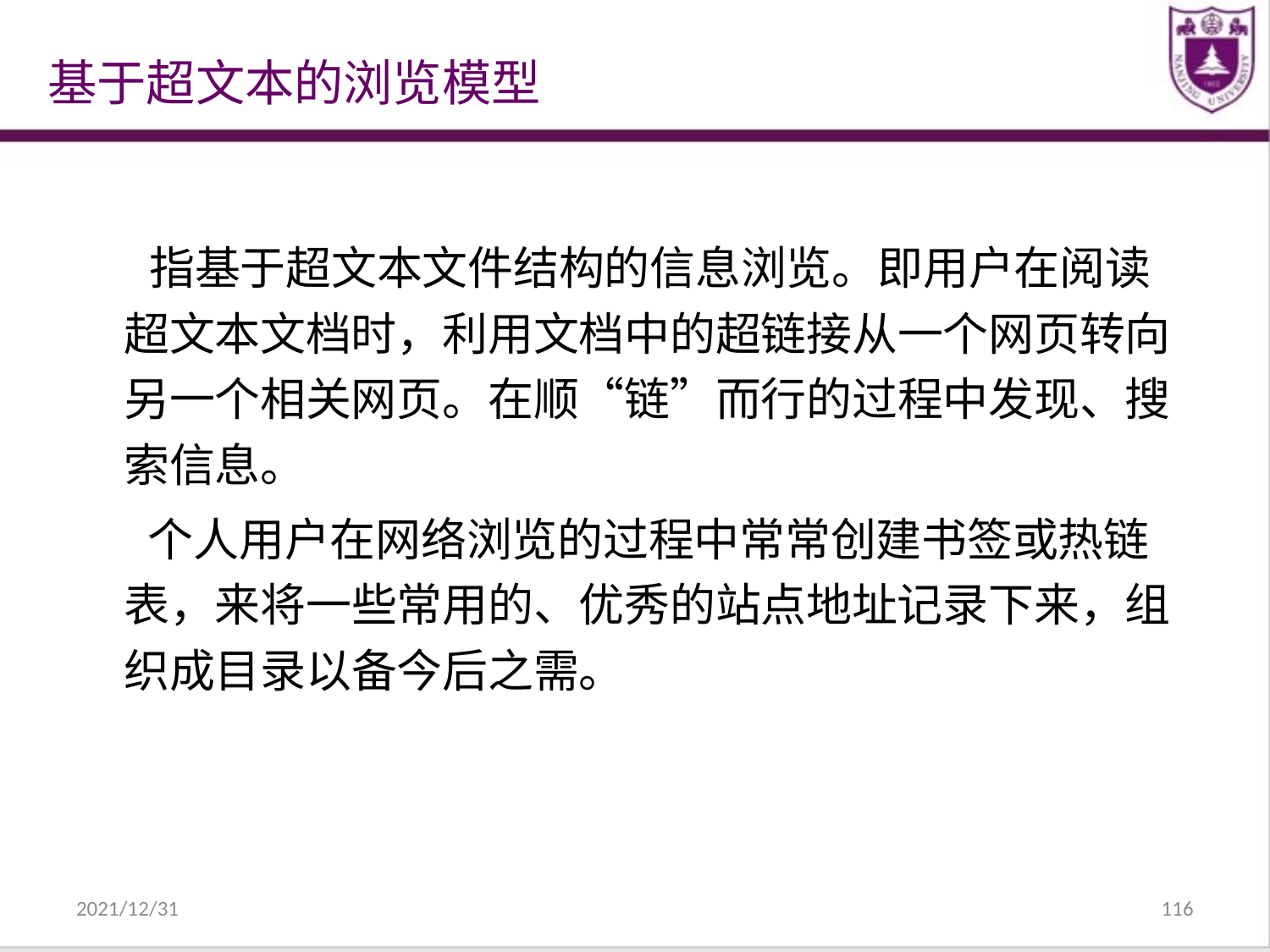

基于超文本的浏览模型
      指基于超文本文件结构的信息浏览。即用户在阅读超文本文档时，利用文档中的超链接从一个网页转向另一个相关网页。在顺“链”而行的过程中发现、搜索信息。
      个人用户在网络浏览的过程中常常创建书签或热链表，来将一些常用的、优秀的站点地址记录下来，组织成目录以备今后之需。

2021/12/31
116